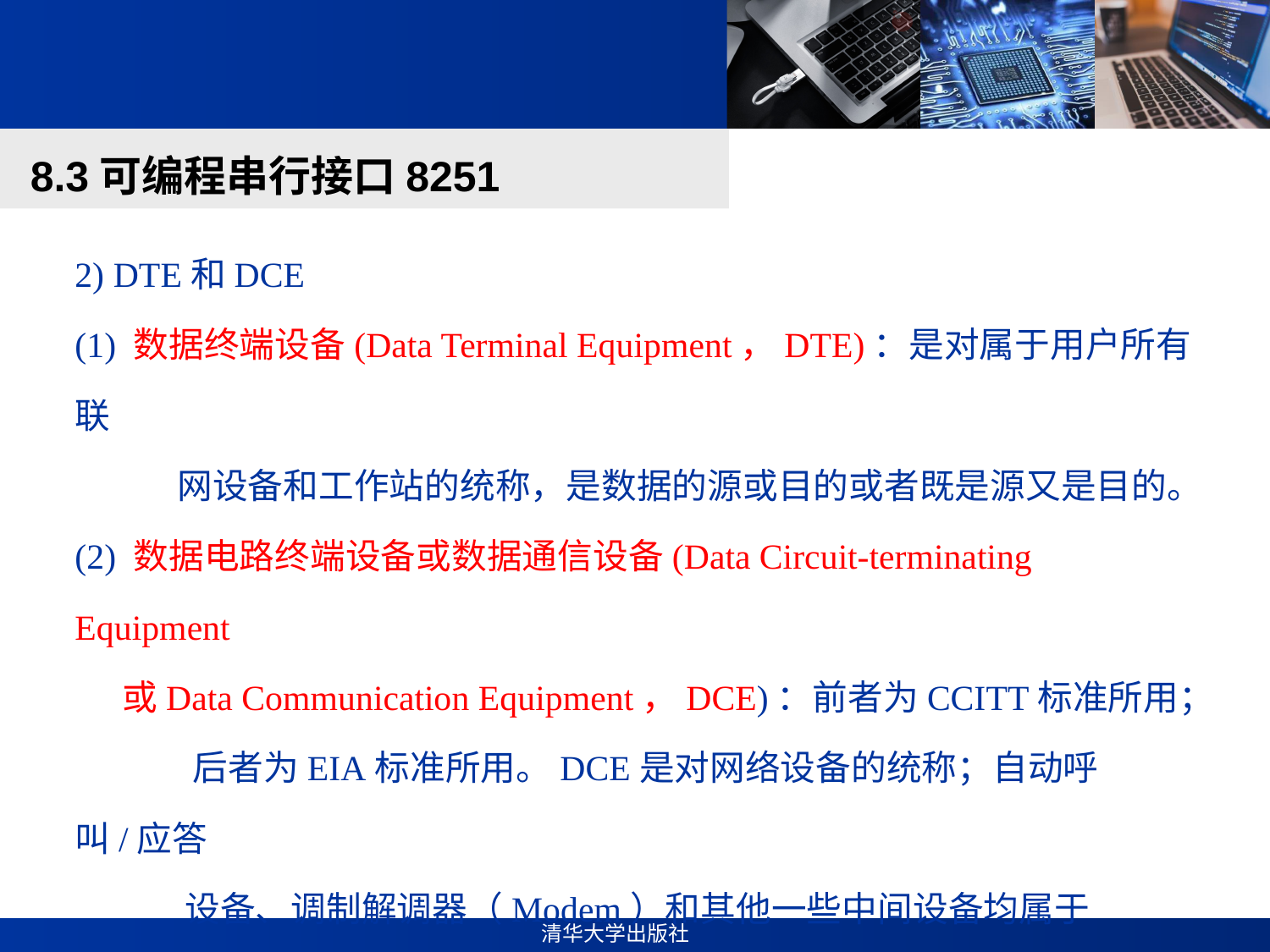

#
8.3可编程串行接口8251
2) DTE和DCE
(1) 数据终端设备(Data Terminal Equipment，DTE)：是对属于用户所有联
            网设备和工作站的统称，是数据的源或目的或者既是源又是目的。
(2) 数据电路终端设备或数据通信设备(Data Circuit-terminating Equipment
     或Data Communication Equipment，DCE)：前者为CCITT标准所用；
              后者为EIA标准所用。DCE是对网络设备的统称；自动呼叫/应答
             设备、调制解调器（Modem）和其他一些中间设备均属于DCE。
3) 信道：传输信息所经过的通道,是连接两个DTE的线路。